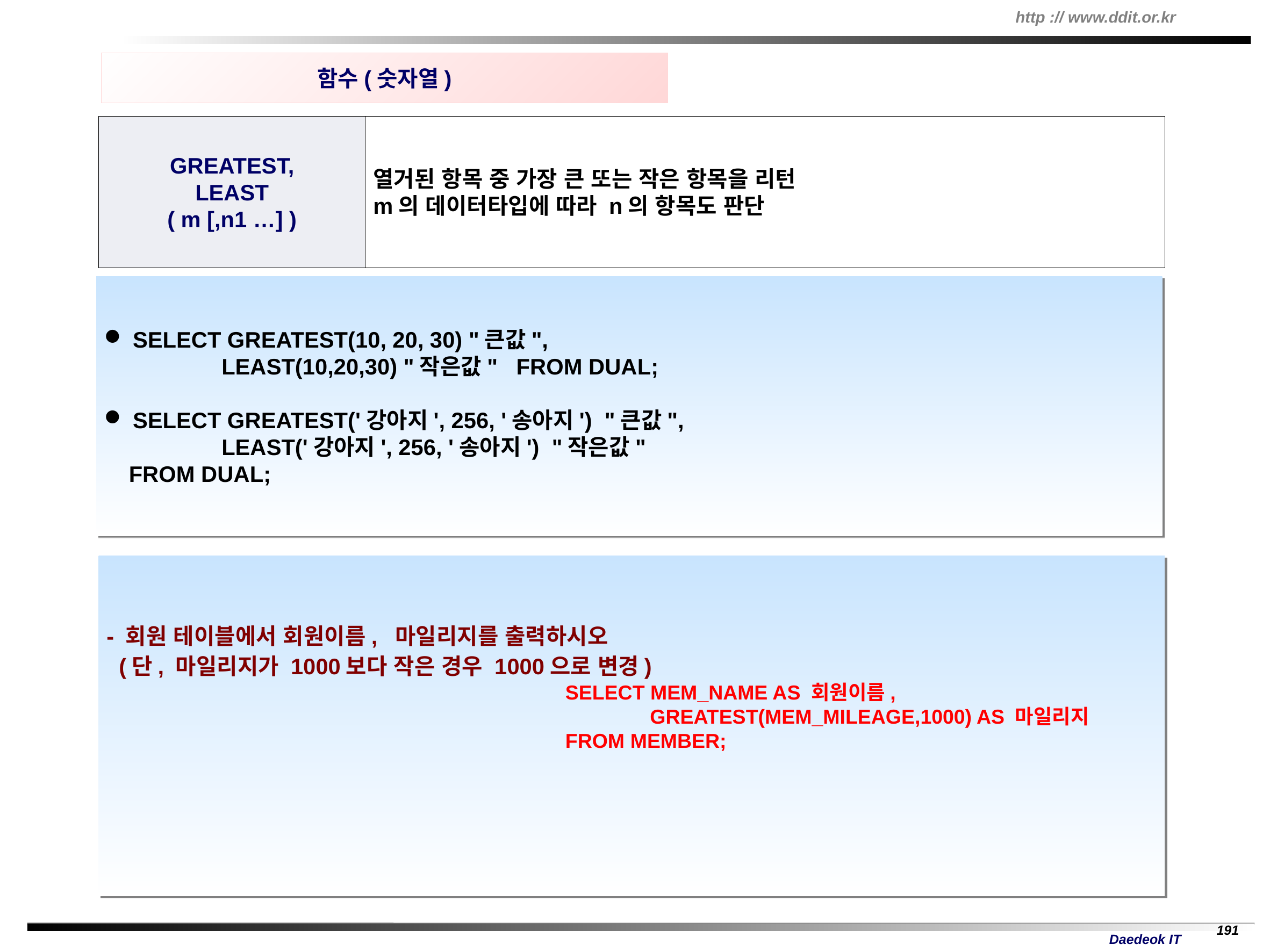

함수(숫자열)
GREATEST,
LEAST
( m [,n1 …] )
열거된 항목 중 가장 큰 또는 작은 항목을 리턴
m의 데이터타입에 따라 n의 항목도 판단
 SELECT GREATEST(10, 20, 30) "큰값",
                   LEAST(10,20,30) "작은값"   FROM DUAL;

 SELECT GREATEST('강아지', 256, '송아지')  "큰값",
                   LEAST('강아지', 256, '송아지')  "작은값"
    FROM DUAL;
- 회원 테이블에서 회원이름,  마일리지를 출력하시오
  (단, 마일리지가 1000보다 작은 경우 1000으로 변경)

SELECT MEM_NAME AS 회원이름,
               GREATEST(MEM_MILEAGE,1000) AS 마일리지
FROM MEMBER;